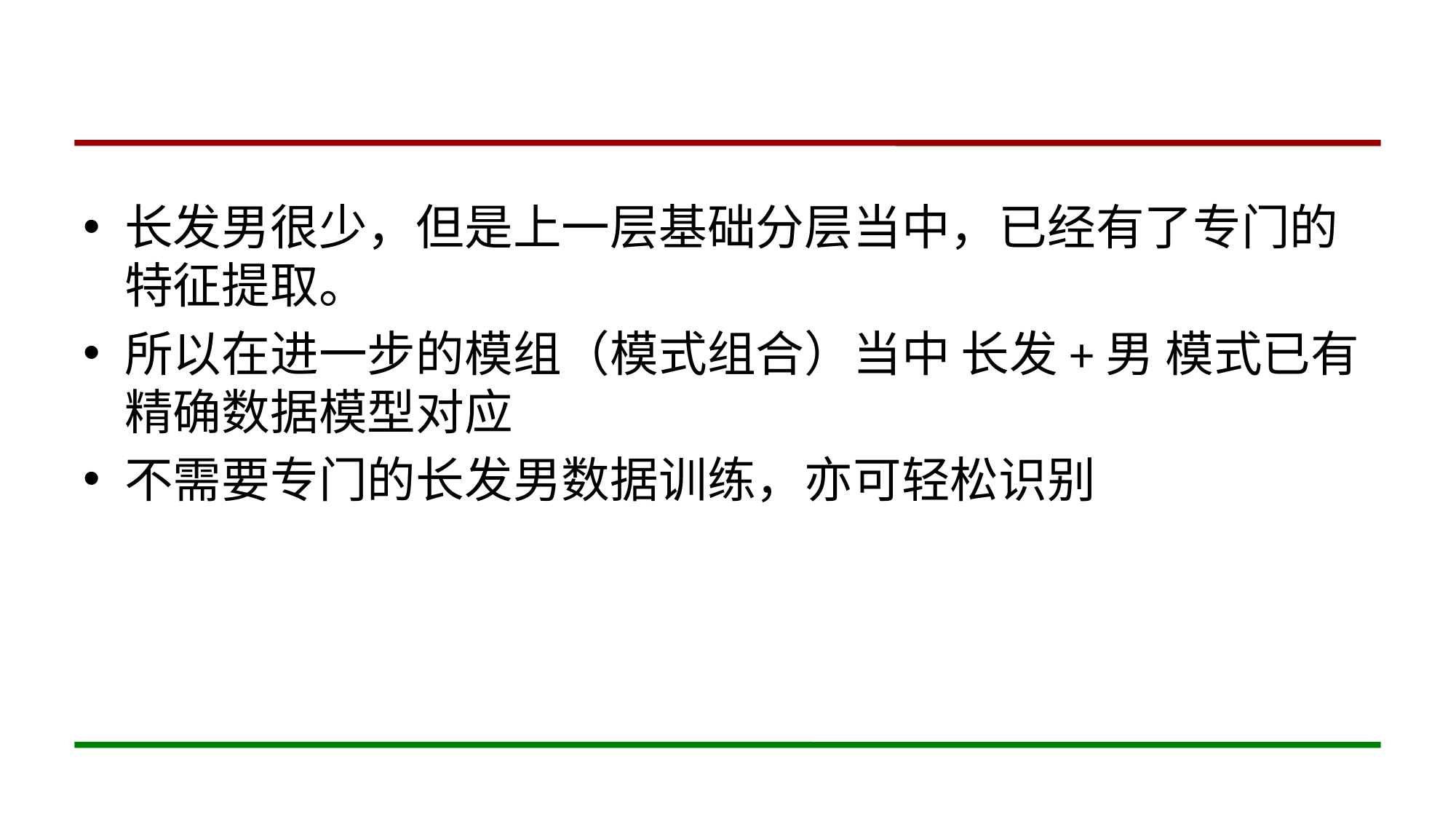

#
长发男很少，但是上一层基础分层当中，已经有了专门的特征提取。
所以在进一步的模组（模式组合）当中 长发+男 模式已有精确数据模型对应
不需要专门的长发男数据训练，亦可轻松识别